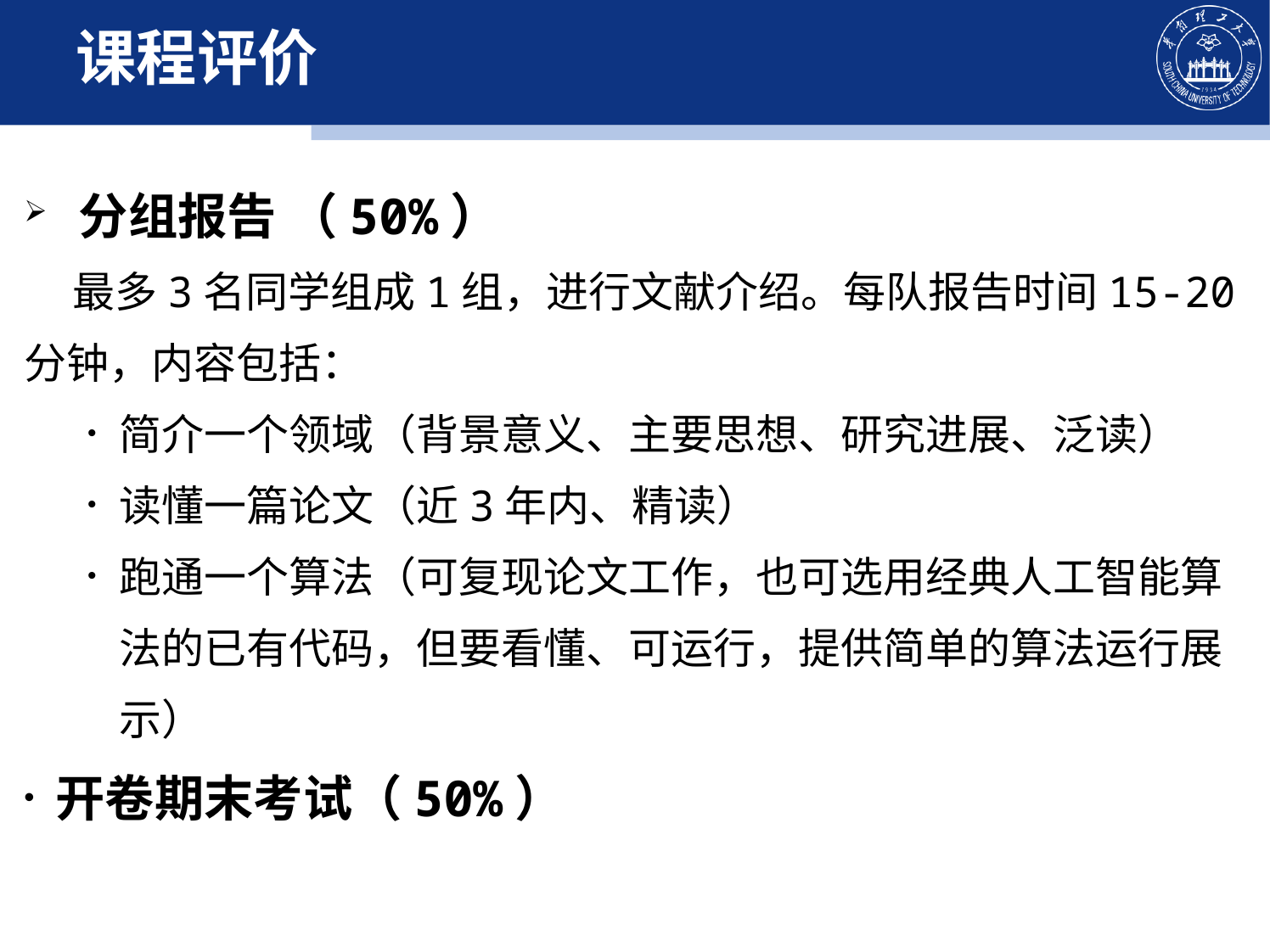

# 课程评价
 分组报告 （50%）
    最多3名同学组成1组，进行文献介绍。每队报告时间15-20分钟，内容包括：
简介一个领域（背景意义、主要思想、研究进展、泛读）
读懂一篇论文（近3年内、精读）
跑通一个算法（可复现论文工作，也可选用经典人工智能算法的已有代码，但要看懂、可运行，提供简单的算法运行展示）
开卷期末考试（50%）